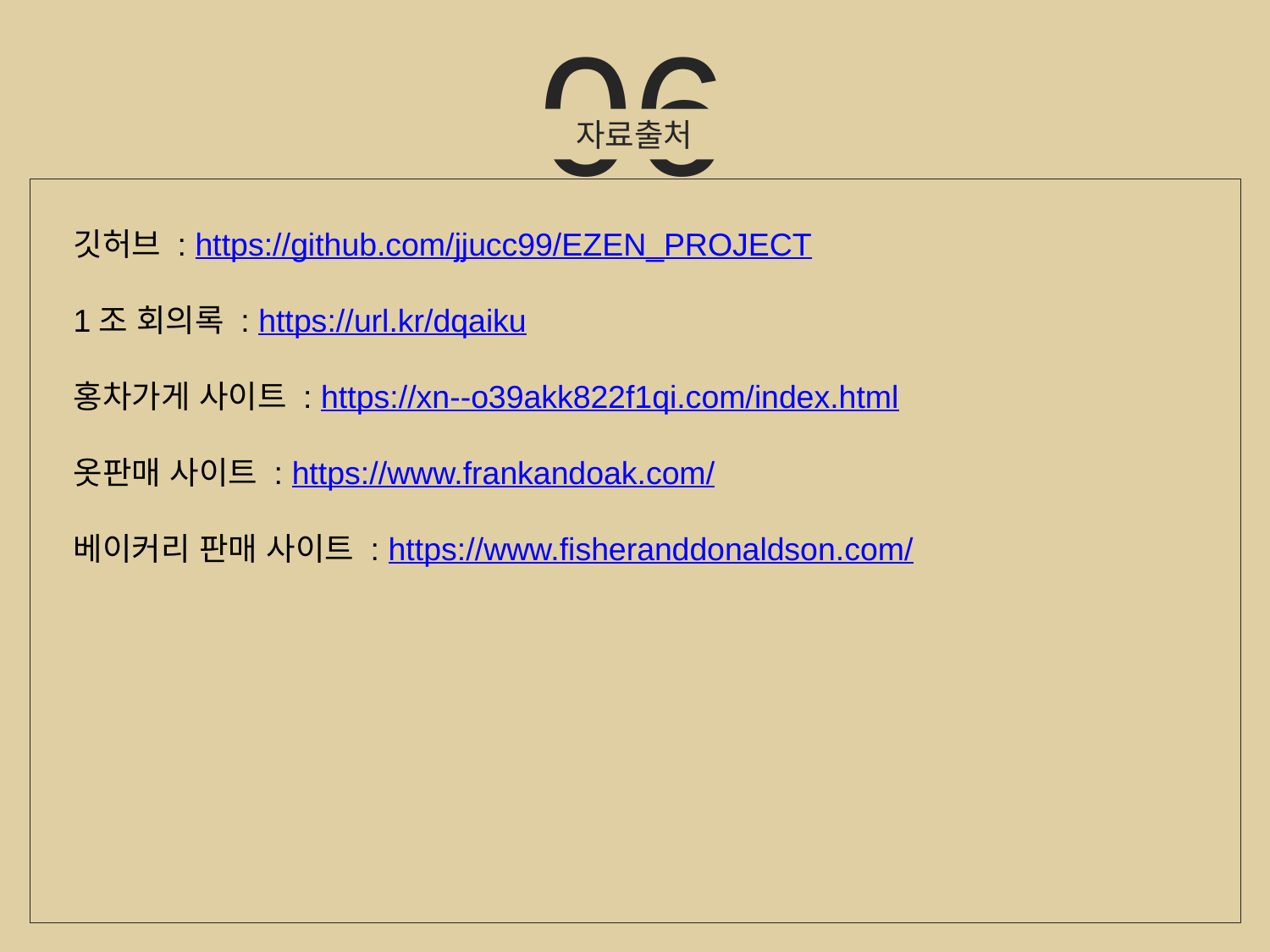

06
자료출처

깃허브 : https://github.com/jjucc99/EZEN_PROJECT

1조 회의록 : https://url.kr/dqaiku

홍차가게 사이트 : https://xn--o39akk822f1qi.com/index.html

옷판매 사이트 : https://www.frankandoak.com/

베이커리 판매 사이트 : https://www.fisheranddonaldson.com/